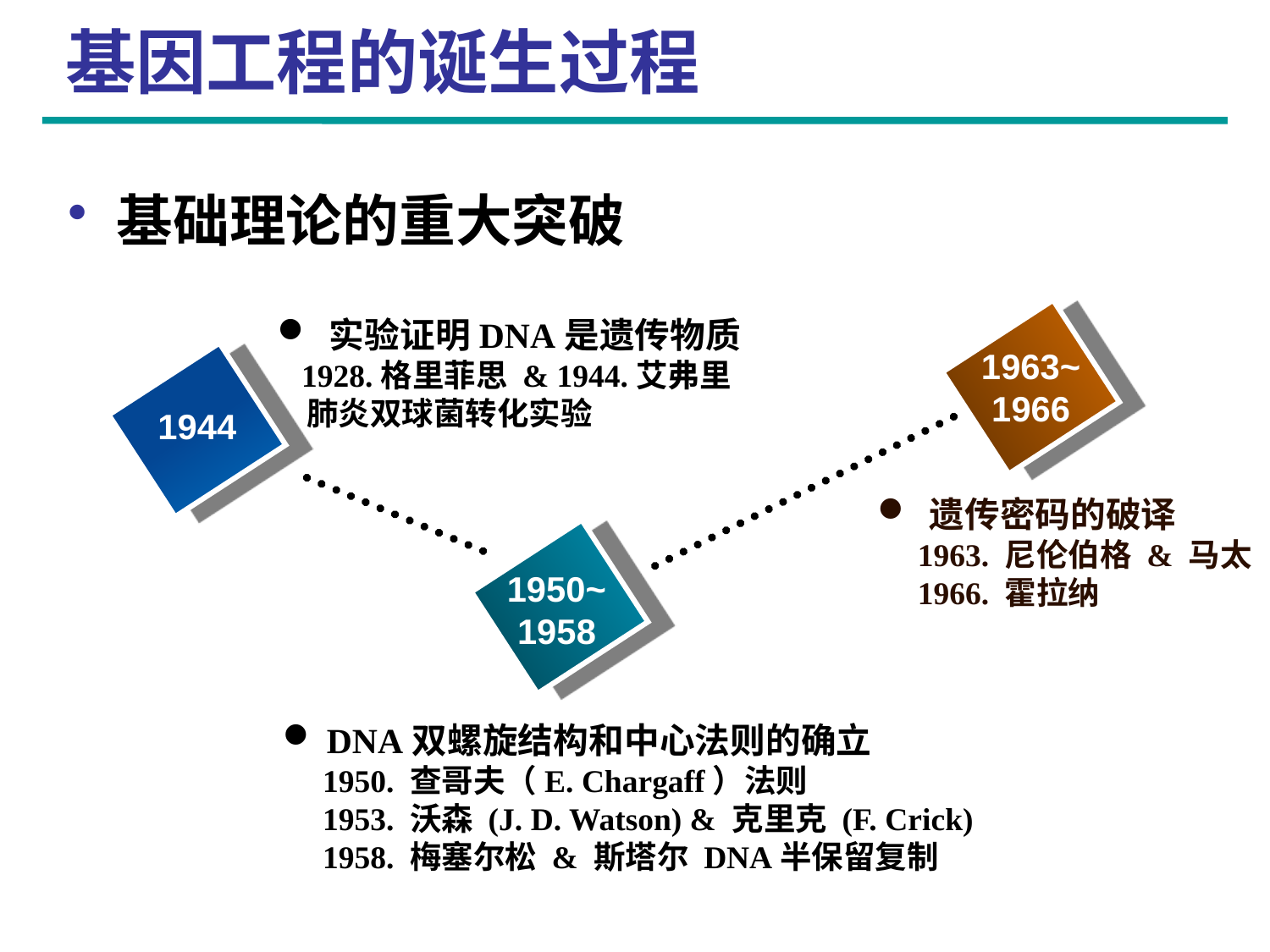

# 基因工程的诞生过程
基础理论的重大突破
 实验证明DNA是遗传物质
   1928.格里菲思 & 1944.艾弗里
   肺炎双球菌转化实验

1963~1966

1944

 遗传密码的破译
     1963. 尼伦伯格 & 马太
     1966. 霍拉纳

1950~1958
 DNA双螺旋结构和中心法则的确立
     1950. 查哥夫（E. Chargaff）法则
     1953. 沃森 (J. D. Watson) & 克里克 (F. Crick)
     1958. 梅塞尔松 & 斯塔尔 DNA半保留复制